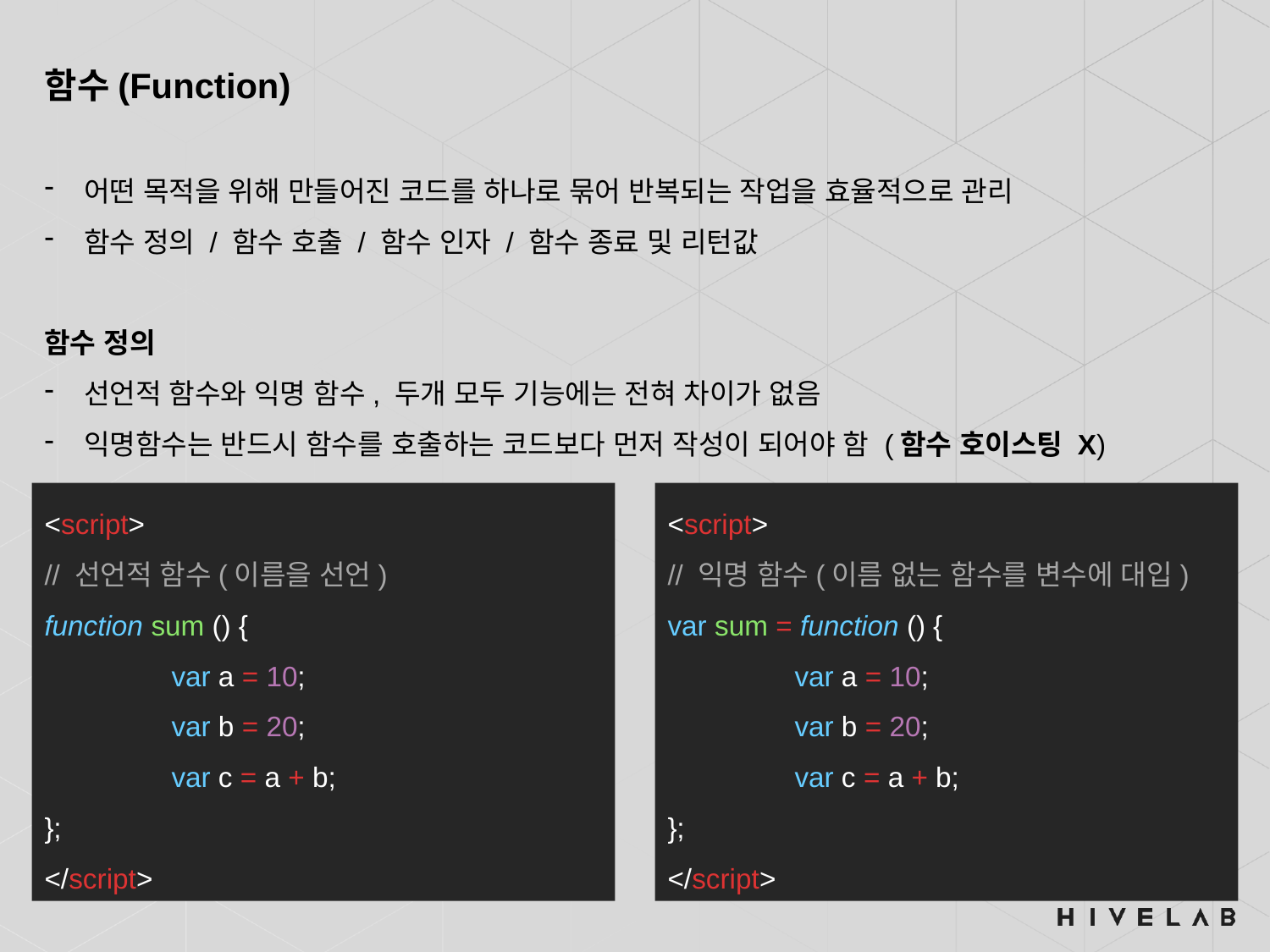

함수(Function)

어떤 목적을 위해 만들어진 코드를 하나로 묶어 반복되는 작업을 효율적으로 관리
함수 정의 / 함수 호출 / 함수 인자 / 함수 종료 및 리턴값

함수 정의
선언적 함수와 익명 함수, 두개 모두 기능에는 전혀 차이가 없음
익명함수는 반드시 함수를 호출하는 코드보다 먼저 작성이 되어야 함 (함수 호이스팅 X)
<script>
// 선언적 함수(이름을 선언)
function sum () {
	var a = 10;
	var b = 20;
	var c = a + b;
};
</script>
<script>
// 익명 함수(이름 없는 함수를 변수에 대입)
var sum = function () {
	var a = 10;
	var b = 20;
	var c = a + b;
};
</script>